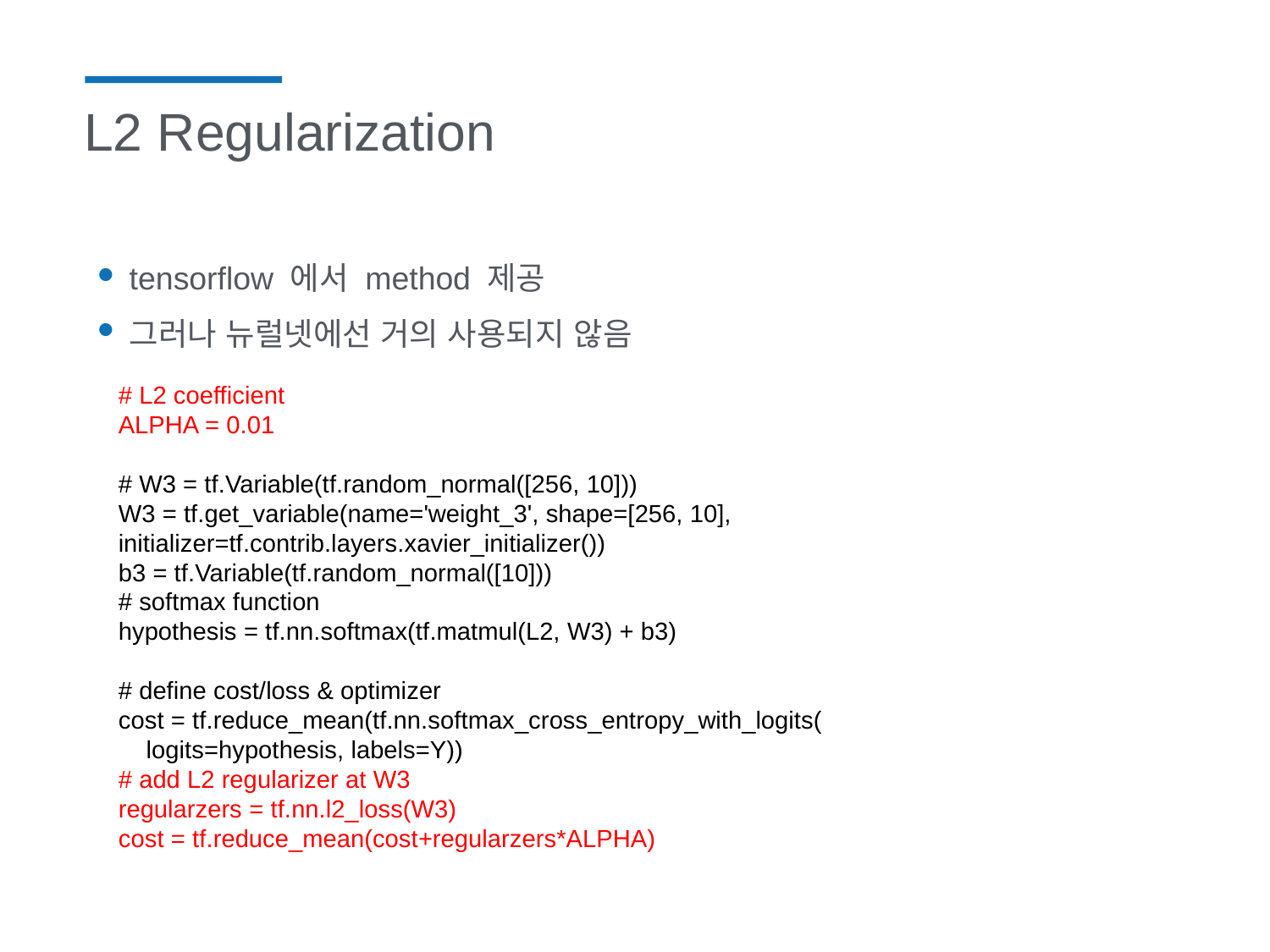

# L2 Regularization
tensorflow 에서 method 제공
그러나 뉴럴넷에선 거의 사용되지 않음
# L2 coefficient
ALPHA = 0.01

# W3 = tf.Variable(tf.random_normal([256, 10]))
W3 = tf.get_variable(name='weight_3', shape=[256, 10], initializer=tf.contrib.layers.xavier_initializer())
b3 = tf.Variable(tf.random_normal([10]))
# softmax function
hypothesis = tf.nn.softmax(tf.matmul(L2, W3) + b3)

# define cost/loss & optimizer
cost = tf.reduce_mean(tf.nn.softmax_cross_entropy_with_logits(
    logits=hypothesis, labels=Y))
# add L2 regularizer at W3
regularzers = tf.nn.l2_loss(W3)
cost = tf.reduce_mean(cost+regularzers*ALPHA)